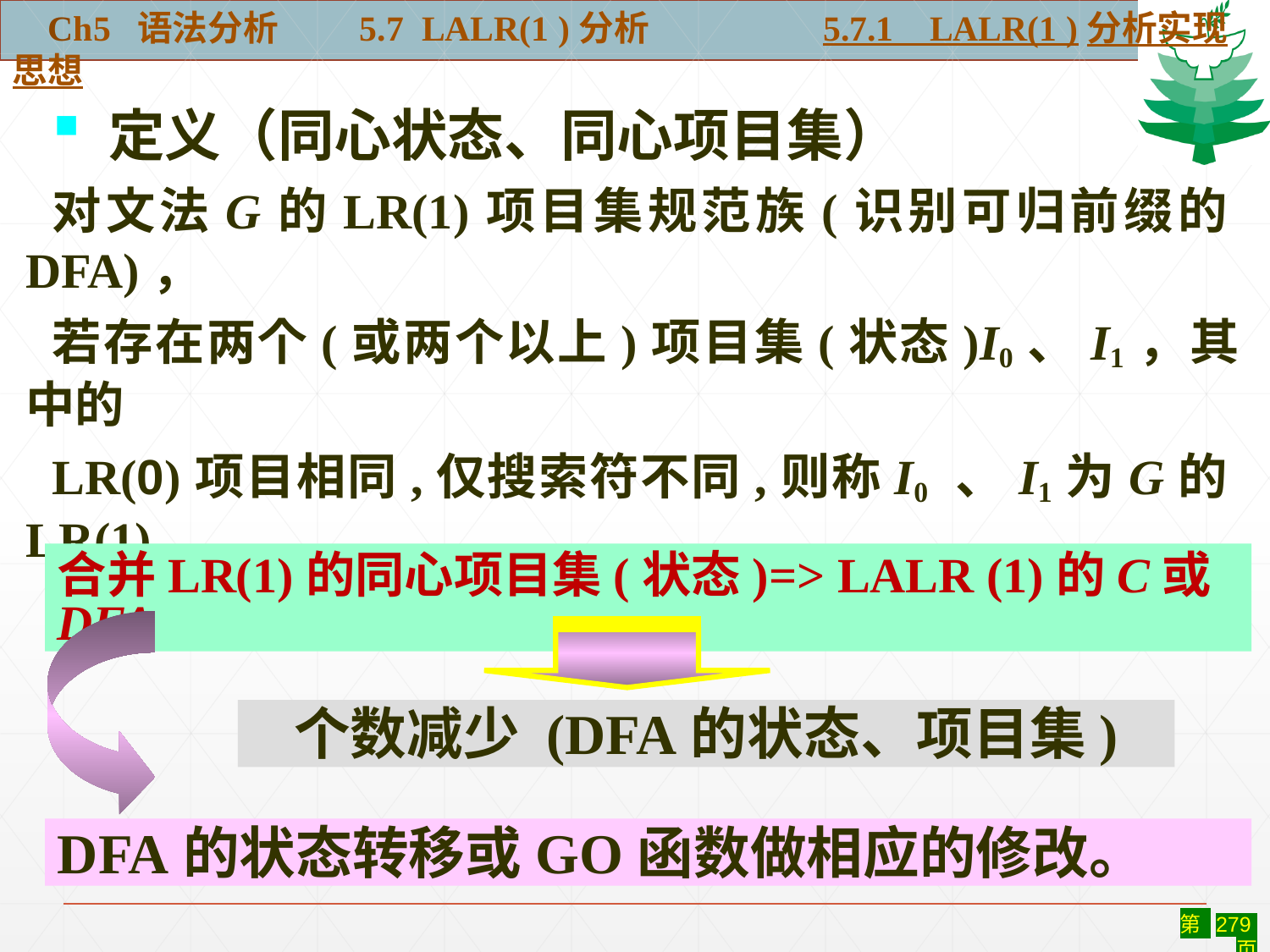

Ch5  语法分析         5.7  LALR(1 )分析	     5.7.1    LALR(1 )分析实现思想
 定义（同心状态、同心项目集）
对文法G的LR(1)项目集规范族(识别可归前缀的DFA)，
若存在两个(或两个以上)项目集(状态)I0、I1，其中的
LR(0)项目相同,仅搜索符不同,则称I0 、I1为G的LR(1)
的同心项目集(同心状态).或称I0 、I1具有相同的心.
#

合并LR(1)的同心项目集(状态)=> LALR (1)的C或DFA

个数减少 (DFA的状态、项目集)
DFA的状态转移或GO函数做相应的修改。